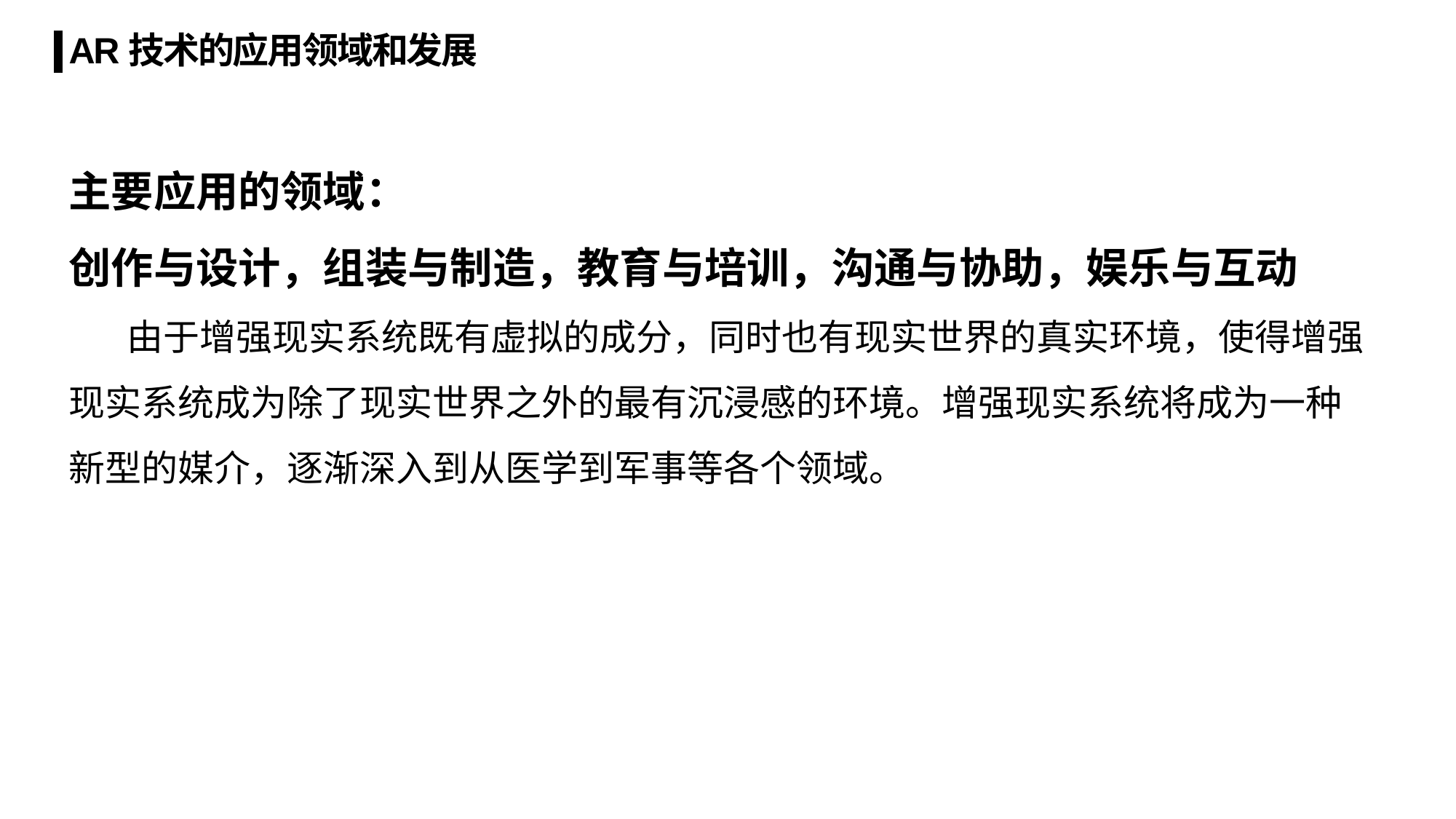

AR技术的应用领域和发展
主要应用的领域：
创作与设计，组装与制造，教育与培训，沟通与协助，娱乐与互动
      由于增强现实系统既有虚拟的成分，同时也有现实世界的真实环境，使得增强现实系统成为除了现实世界之外的最有沉浸感的环境。增强现实系统将成为一种新型的媒介，逐渐深入到从医学到军事等各个领域。
GRUCHU – Customer Interview Presentation